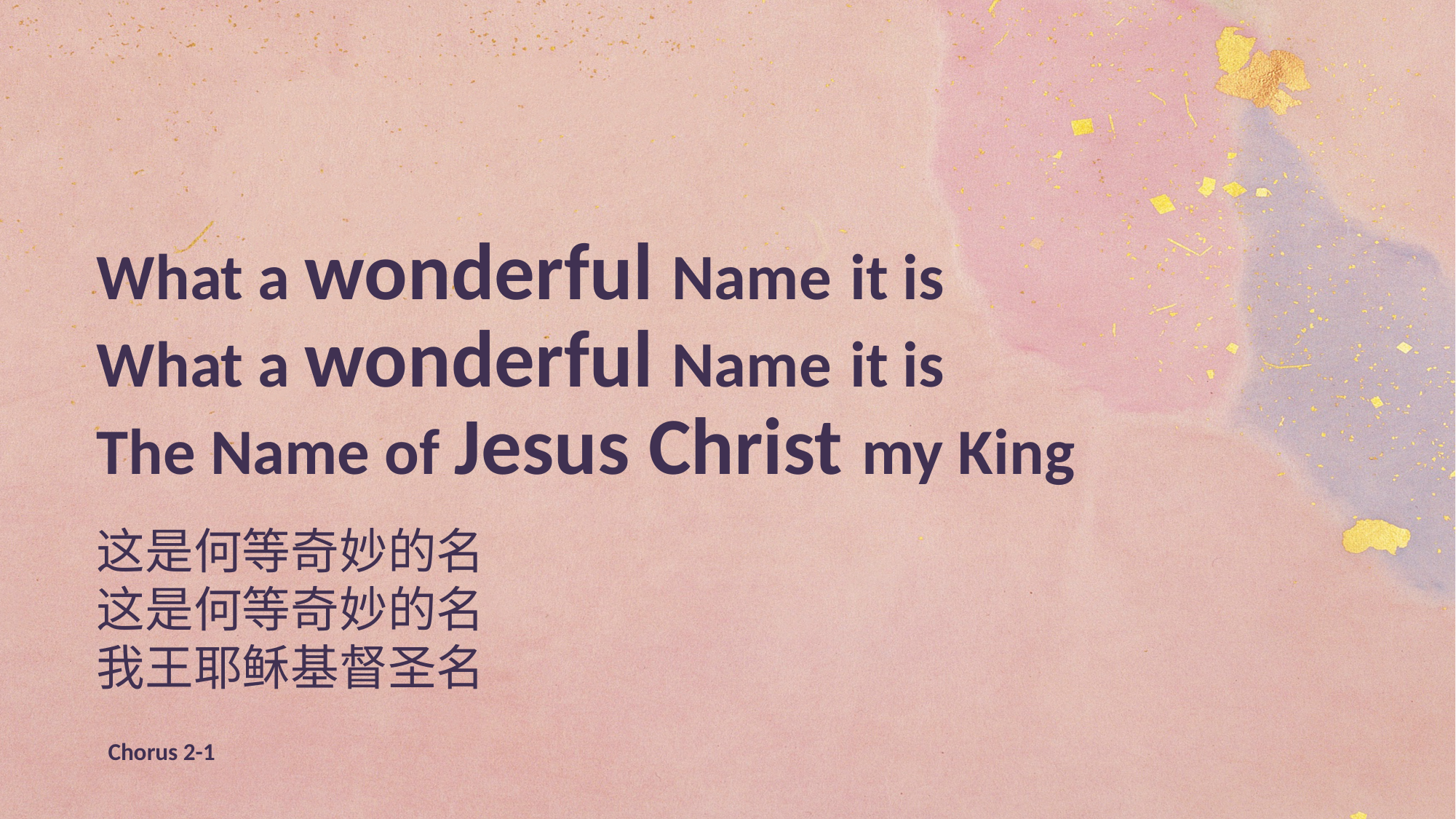

What a wonderful Name it is
What a wonderful Name it is
The Name of Jesus Christ my King

这是何等奇妙的名
这是何等奇妙的名
我王耶稣基督圣名
Chorus 2-1